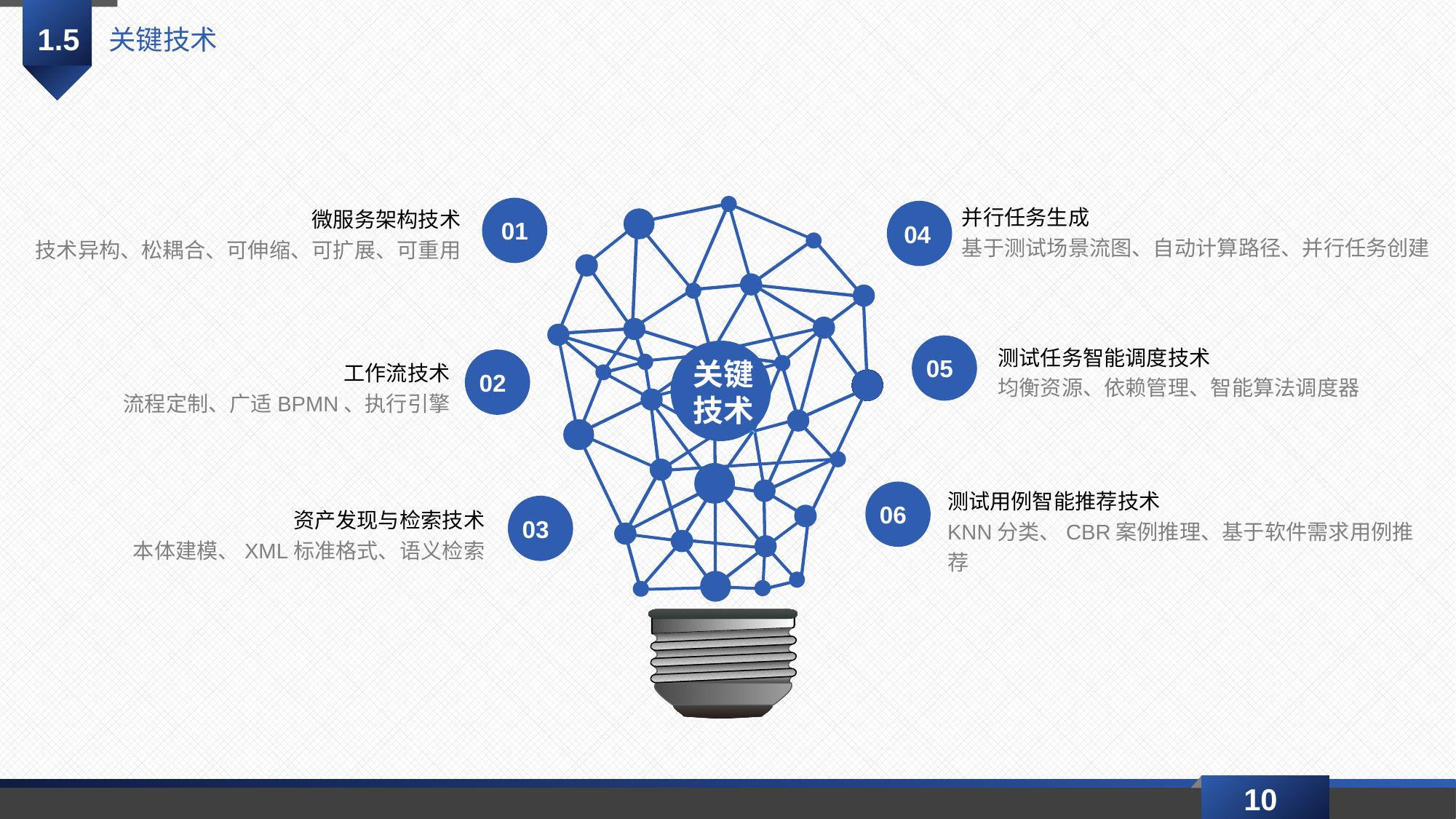

1.5
关键技术

并行任务生成
基于测试场景流图、自动计算路径、并行任务创建

微服务架构技术
技术异构、松耦合、可伸缩、可扩展、可重用

01

04

测试任务智能调度技术
均衡资源、依赖管理、智能算法调度器

05
工作流技术
流程定制、广适BPMN、执行引擎

02
关键技术

测试用例智能推荐技术
KNN分类、CBR案例推理、基于软件需求用例推荐

06

03
资产发现与检索技术
本体建模、XML标准格式、语义检索

10